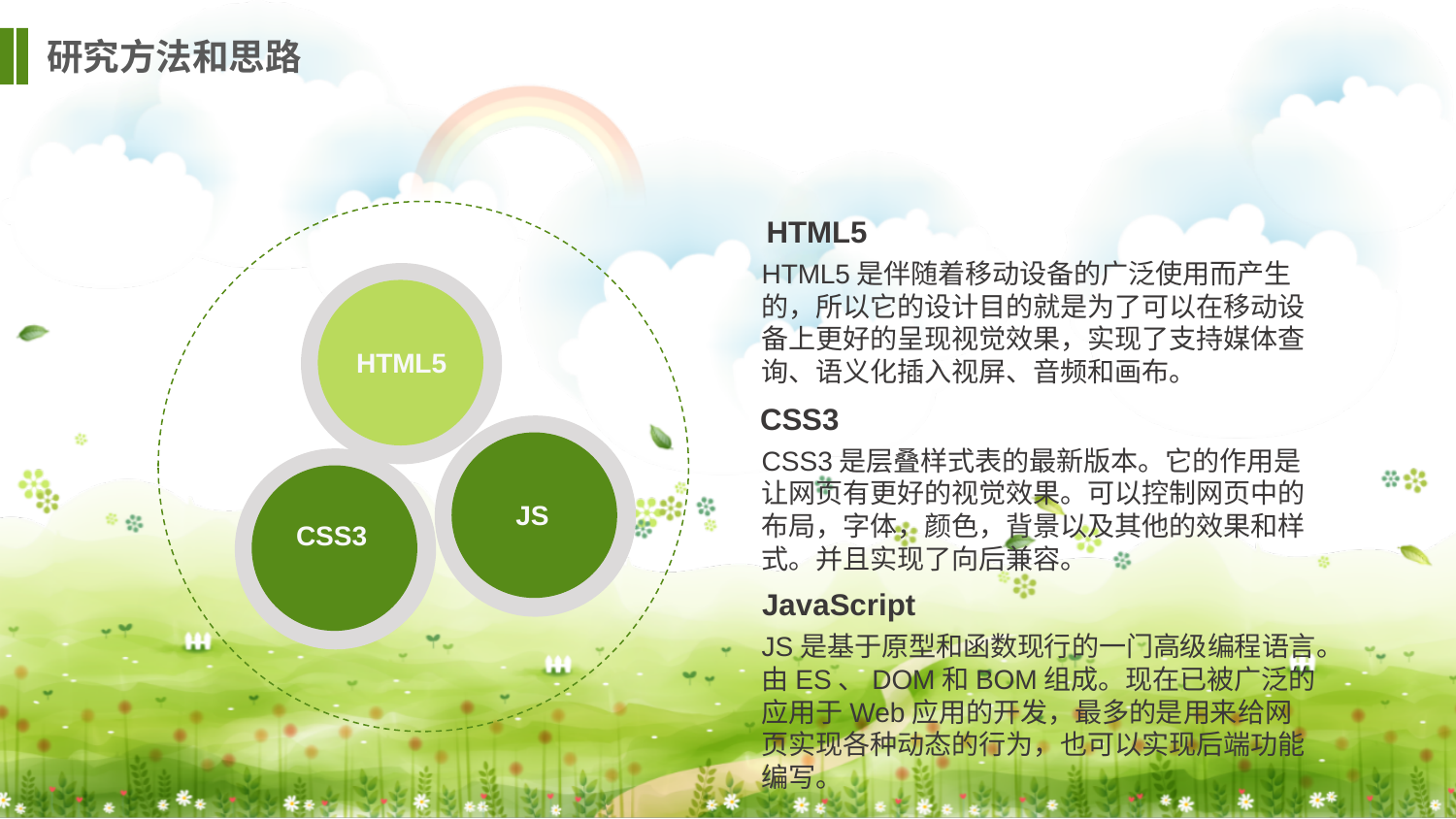

研究方法和思路

HTML5
HTML5是伴随着移动设备的广泛使用而产生的，所以它的设计目的就是为了可以在移动设备上更好的呈现视觉效果，实现了支持媒体查询、语义化插入视屏、音频和画布。

HTML5
CSS3

CSS3是层叠样式表的最新版本。它的作用是让网页有更好的视觉效果。可以控制网页中的布局，字体，颜色，背景以及其他的效果和样式。并且实现了向后兼容。

JS
CSS3
JavaScript
JS是基于原型和函数现行的一门高级编程语言。由ES、DOM和BOM组成。现在已被广泛的应用于Web应用的开发，最多的是用来给网页实现各种动态的行为，也可以实现后端功能编写。